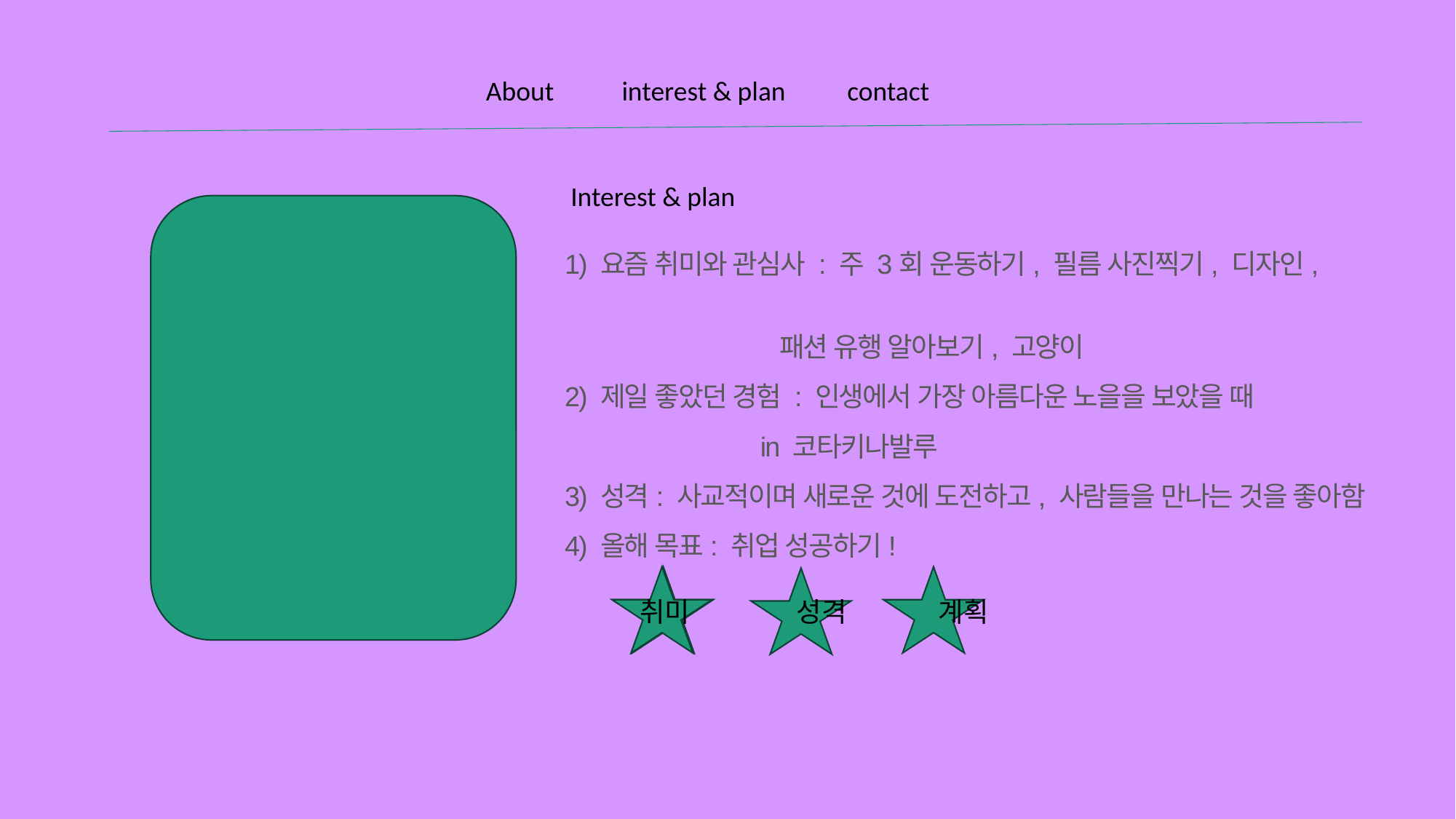

About           interest & plan          contact
Interest & plan

1) 요즘 취미와 관심사 : 주 3회 운동하기, 필름 사진찍기, 디자인,
                                 패션 유행 알아보기, 고양이
2) 제일 좋았던 경험 : 인생에서 가장 아름다운 노을을 보았을 때
                               in 코타키나발루
3) 성격: 사교적이며 새로운 것에 도전하고, 사람들을 만나는 것을 좋아함
4) 올해 목표: 취업 성공하기!

    취미              성격            계획